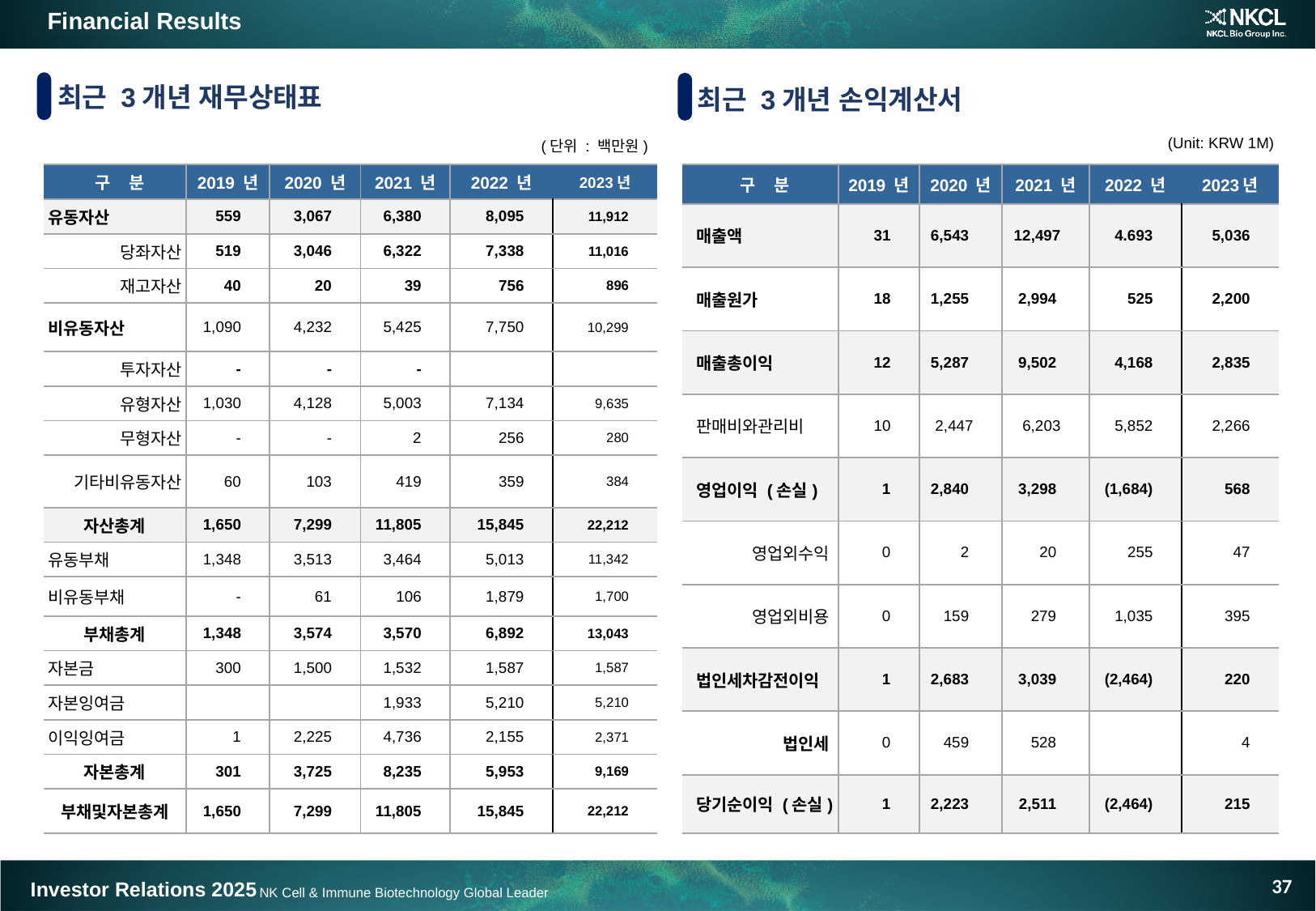

Financial Results
최근 3개년 재무상태표
최근 3개년 손익계산서

(Unit: KRW 1M)
(단위 : 백만원)
| 구 분 | 2019 년 | 2020 년 | 2021 년 | 2022 년 | 2023년 |
| --- | --- | --- | --- | --- | --- |
| 유동자산 | 559 | 3,067 | 6,380 | 8,095 | 11,912 |
| 당좌자산 | 519 | 3,046 | 6,322 | 7,338 | 11,016 |
| 재고자산 | 40 | 20 | 39 | 756 | 896 |
| 비유동자산 | 1,090 | 4,232 | 5,425 | 7,750 | 10,299 |
| 투자자산 | - | - | - |  |  |
| 유형자산 | 1,030 | 4,128 | 5,003 | 7,134 | 9,635 |
| 무형자산 | - | - | 2 | 256 | 280 |
| 기타비유동자산 | 60 | 103 | 419 | 359 | 384 |
| 자산총계 | 1,650 | 7,299 | 11,805 | 15,845 | 22,212 |
| 유동부채 | 1,348 | 3,513 | 3,464 | 5,013 | 11,342 |
| 비유동부채 | - | 61 | 106 | 1,879 | 1,700 |
| 부채총계 | 1,348 | 3,574 | 3,570 | 6,892 | 13,043 |
| 자본금 | 300 | 1,500 | 1,532 | 1,587 | 1,587 |
| 자본잉여금 |  |  | 1,933 | 5,210 | 5,210 |
| 이익잉여금 | 1 | 2,225 | 4,736 | 2,155 | 2,371 |
| 자본총계 | 301 | 3,725 | 8,235 | 5,953 | 9,169 |
| 부채및자본총계 | 1,650 | 7,299 | 11,805 | 15,845 | 22,212 |
| 구 분 | 2019 년 | 2020 년 | 2021 년 | 2022 년 | 2023년 |
| --- | --- | --- | --- | --- | --- |
| 매출액 | 31 | 6,543 | 12,497 | 4.693 | 5,036 |
| 매출원가 | 18 | 1,255 | 2,994 | 525 | 2,200 |
| 매출총이익 | 12 | 5,287 | 9,502 | 4,168 | 2,835 |
| 판매비와관리비 | 10 | 2,447 | 6,203 | 5,852 | 2,266 |
| 영업이익 (손실) | 1 | 2,840 | 3,298 | (1,684) | 568 |
| 영업외수익 | 0 | 2 | 20 | 255 | 47 |
| 영업외비용 | 0 | 159 | 279 | 1,035 | 395 |
| 법인세차감전이익 | 1 | 2,683 | 3,039 | (2,464) | 220 |
| 법인세 | 0 | 459 | 528 |  | 4 |
| 당기순이익 (손실) | 1 | 2,223 | 2,511 | (2,464) | 215 |
37